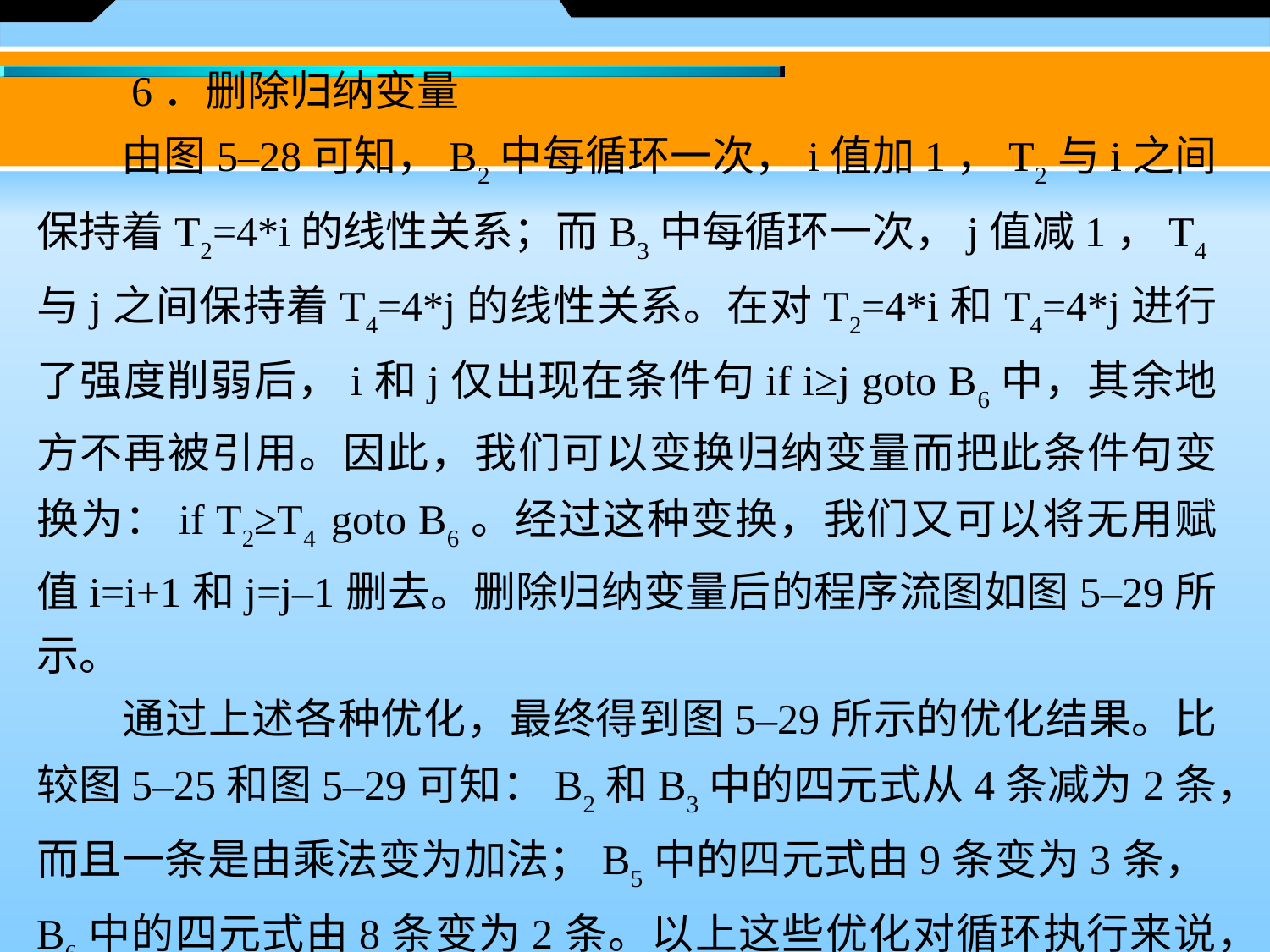

6．删除归纳变量
　　由图5–28可知，B2中每循环一次，i值加1，T2与i之间保持着T2=4*i的线性关系；而B3中每循环一次，j值减1，T4与j之间保持着T4=4*j的线性关系。在对T2=4*i和T4=4*j进行了强度削弱后，i和j仅出现在条件句if i≥j goto B6中，其余地方不再被引用。因此，我们可以变换归纳变量而把此条件句变换为：if T2≥T4  goto B6。经过这种变换，我们又可以将无用赋值i=i+1和j=j–1删去。删除归纳变量后的程序流图如图5–29所示。
　　通过上述各种优化，最终得到图5–29所示的优化结果。比较图5–25和图5–29可知：B2和B3中的四元式从4条减为2条，而且一条是由乘法变为加法；B5中的四元式由9条变为3条，B6中的四元式由8条变为2条。以上这些优化对循环执行来说，效果是非常明显的。虽然B1的四元式由4条变为现在的B1和B2'共6条，但因其仅被执行一次，所以影响甚微。